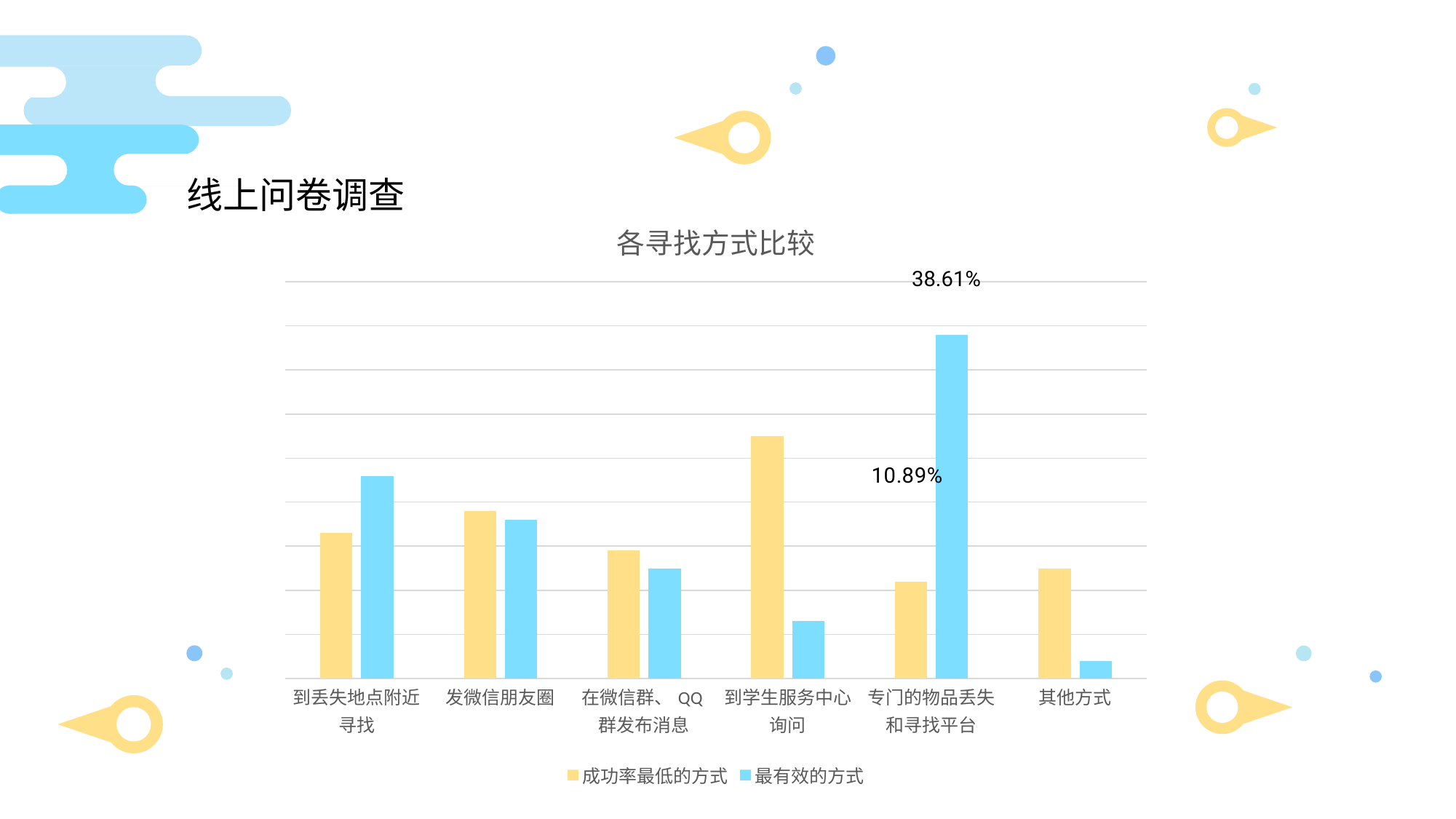

线上问卷调查

### Chart: 各寻找方式比较

| Category | 成功率最低的方式 | 最有效的方式 |
|---|---|---|
| 到丢失地点附近寻找 | 33.0 | 46.0 |
| 发微信朋友圈 | 38.0 | 36.0 |
| 在微信群、QQ群发布消息 | 29.0 | 25.0 |
| 到学生服务中心询问 | 55.0 | 13.0 |
| 专门的物品丢失和寻找平台 | 22.0 | 78.0 |
| 其他方式 | 25.0 | 4.0 |
38.61%